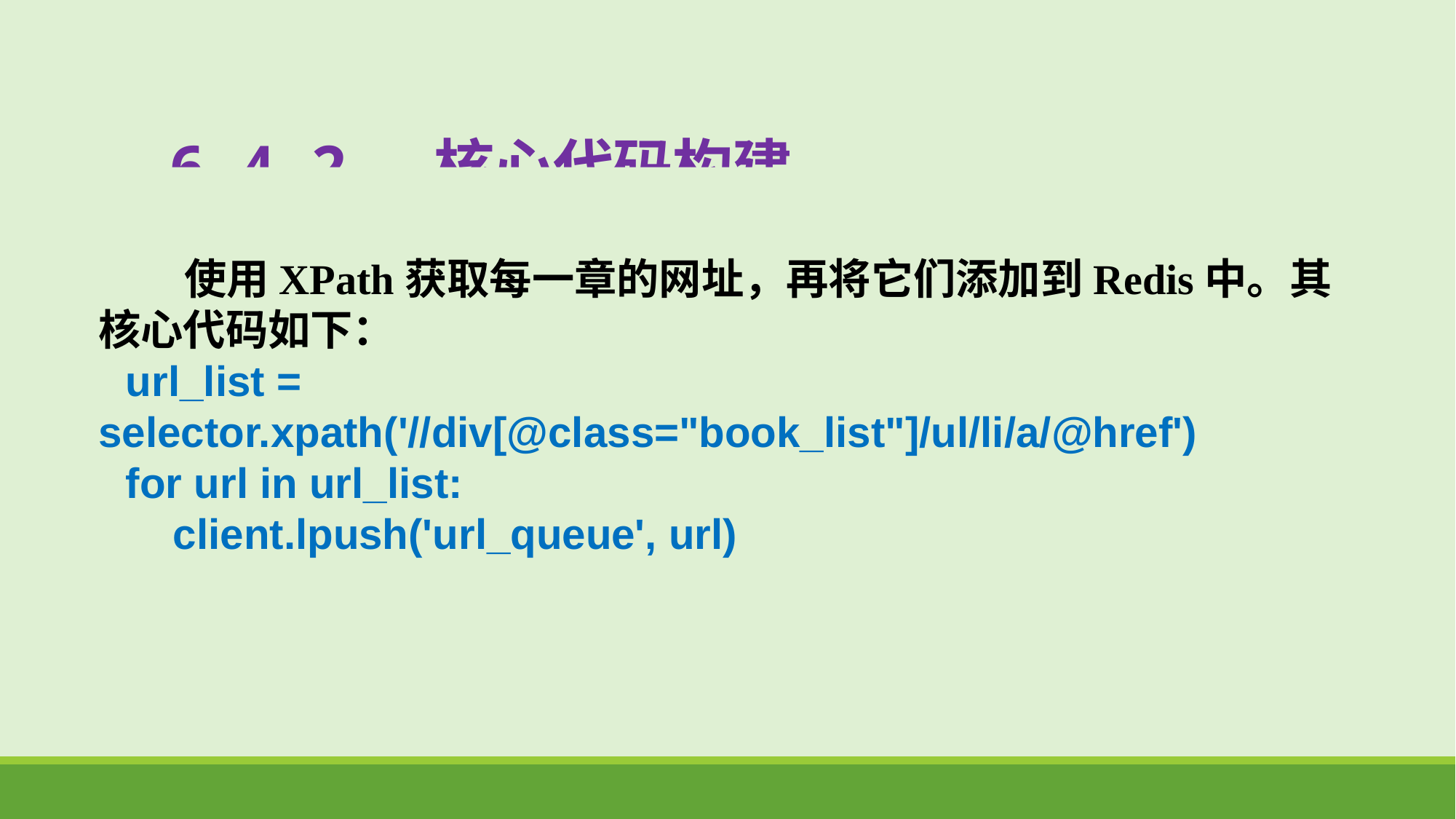

# 6.4.2  核心代码构建
     使用XPath获取每一章的网址，再将它们添加到Redis中。其核心代码如下：
url_list = selector.xpath('//div[@class="book_list"]/ul/li/a/@href')
for url in url_list:
    client.lpush('url_queue', url)